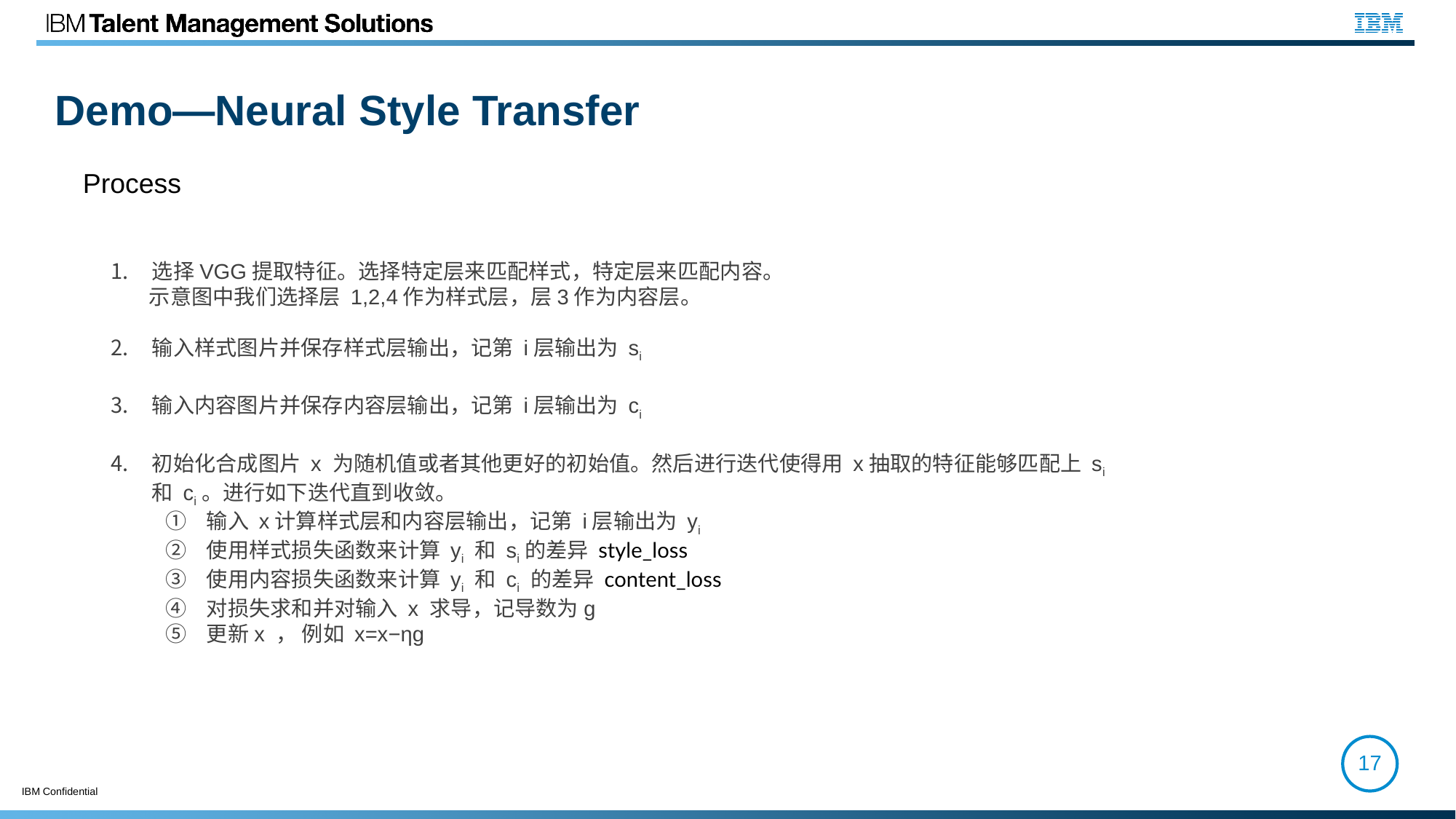

Demo—Neural Style Transfer
Process
选择VGG提取特征。选择特定层来匹配样式，特定层来匹配内容。
       示意图中我们选择层 1,2,4作为样式层，层3作为内容层。

输入样式图片并保存样式层输出，记第 i层输出为 si

输入内容图片并保存内容层输出，记第 i层输出为 ci

初始化合成图片 x 为随机值或者其他更好的初始值。然后进行迭代使得用 x抽取的特征能够匹配上 si和 ci。进行如下迭代直到收敛。
输入 x计算样式层和内容层输出，记第 i层输出为 yi
使用样式损失函数来计算 yi 和 si的差异 style_loss
使用内容损失函数来计算 yi 和 ci 的差异 content_loss
对损失求和并对输入 x 求导，记导数为g
更新x ， 例如 x=x−ηg